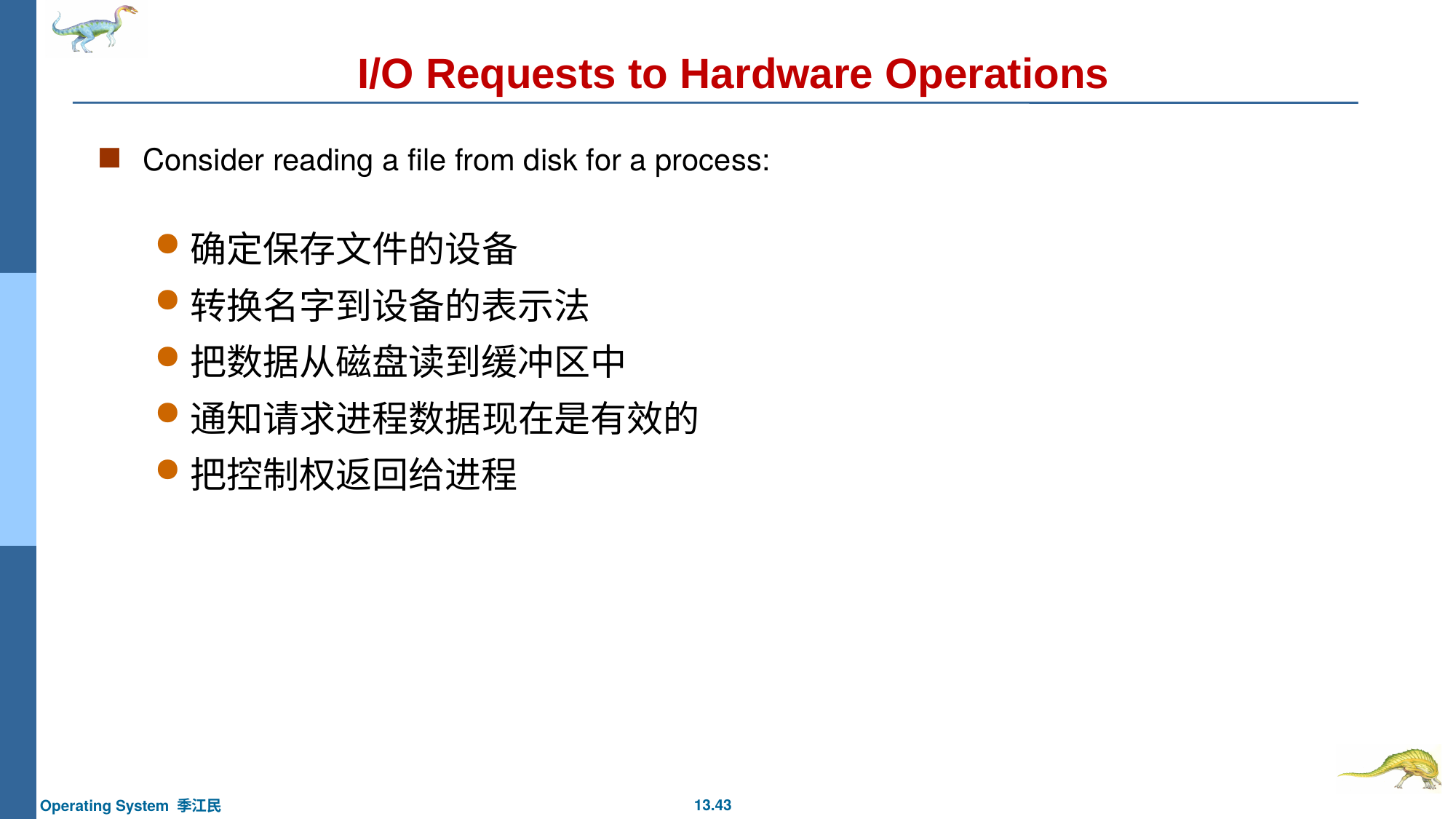

# I/O Requests to Hardware Operations
Consider reading a file from disk for a process:
确定保存文件的设备
转换名字到设备的表示法
把数据从磁盘读到缓冲区中
通知请求进程数据现在是有效的
把控制权返回给进程